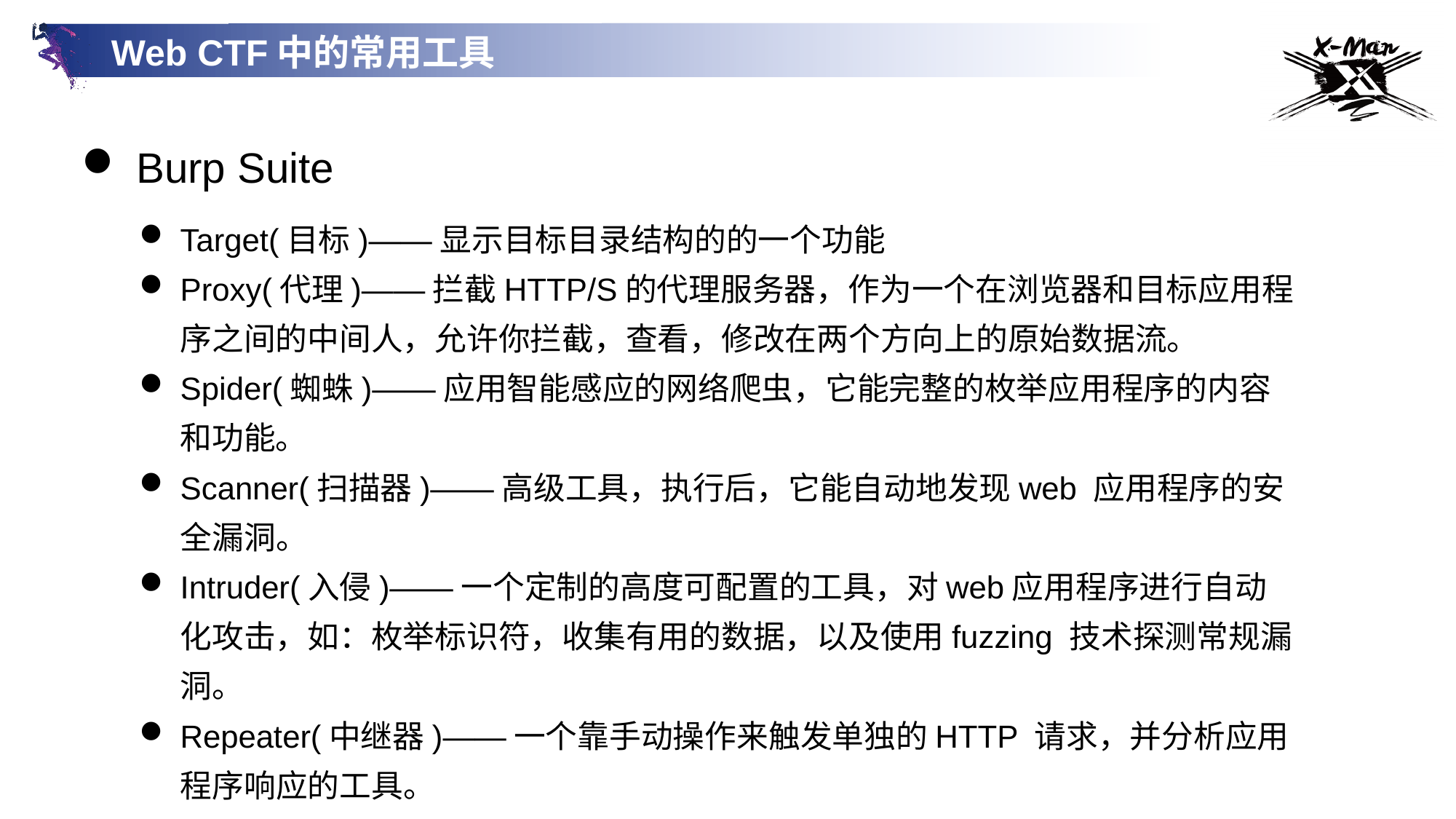

Web CTF中的常用工具
Burp Suite
Target(目标)——显示目标目录结构的的一个功能
Proxy(代理)——拦截HTTP/S的代理服务器，作为一个在浏览器和目标应用程序之间的中间人，允许你拦截，查看，修改在两个方向上的原始数据流。
Spider(蜘蛛)——应用智能感应的网络爬虫，它能完整的枚举应用程序的内容和功能。
Scanner(扫描器)——高级工具，执行后，它能自动地发现web 应用程序的安全漏洞。
Intruder(入侵)——一个定制的高度可配置的工具，对web应用程序进行自动化攻击，如：枚举标识符，收集有用的数据，以及使用fuzzing 技术探测常规漏洞。
Repeater(中继器)——一个靠手动操作来触发单独的HTTP 请求，并分析应用程序响应的工具。